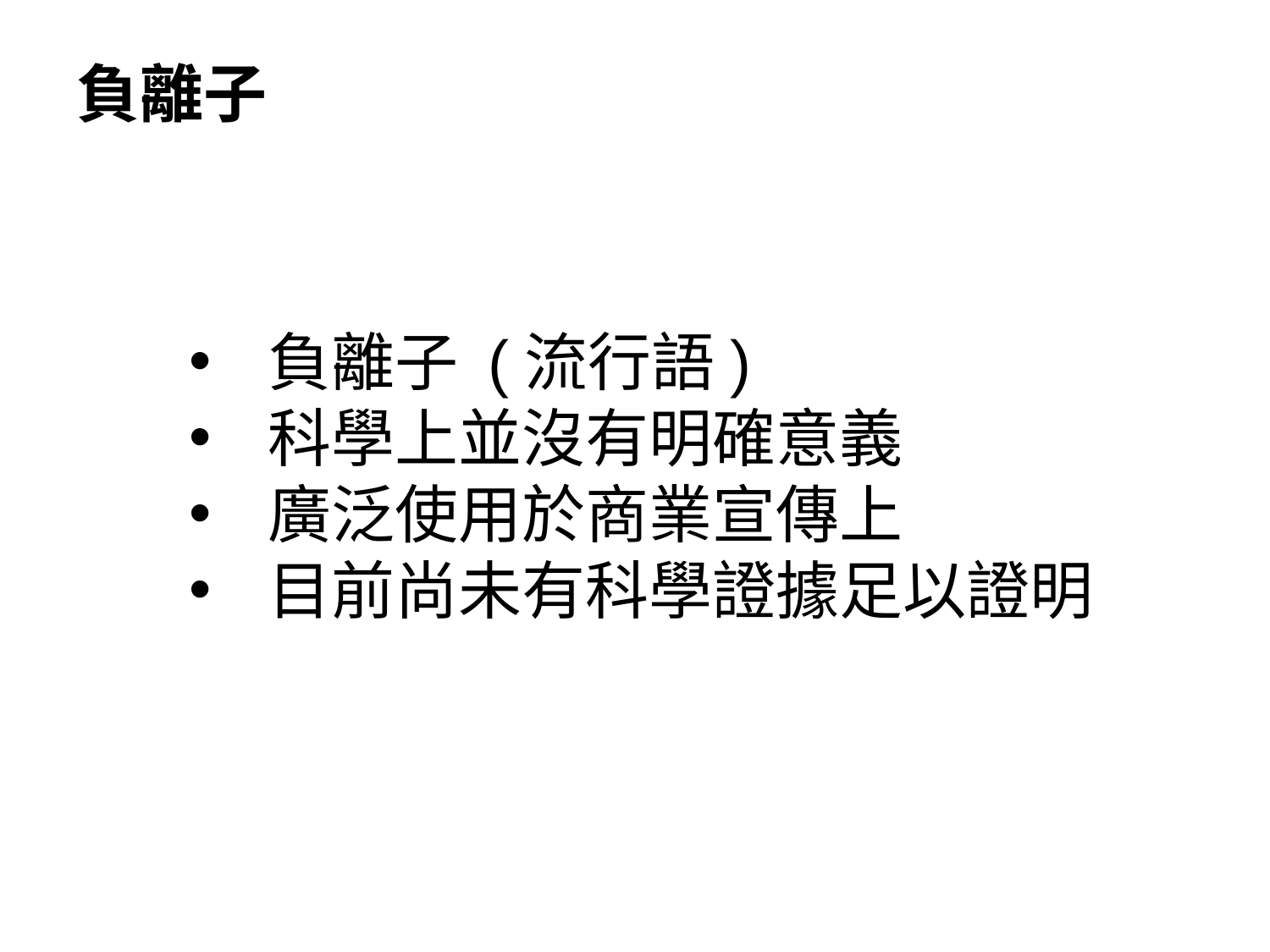

負離子
負離子 (流行語)
科學上並沒有明確意義
廣泛使用於商業宣傳上
目前尚未有科學證據足以證明